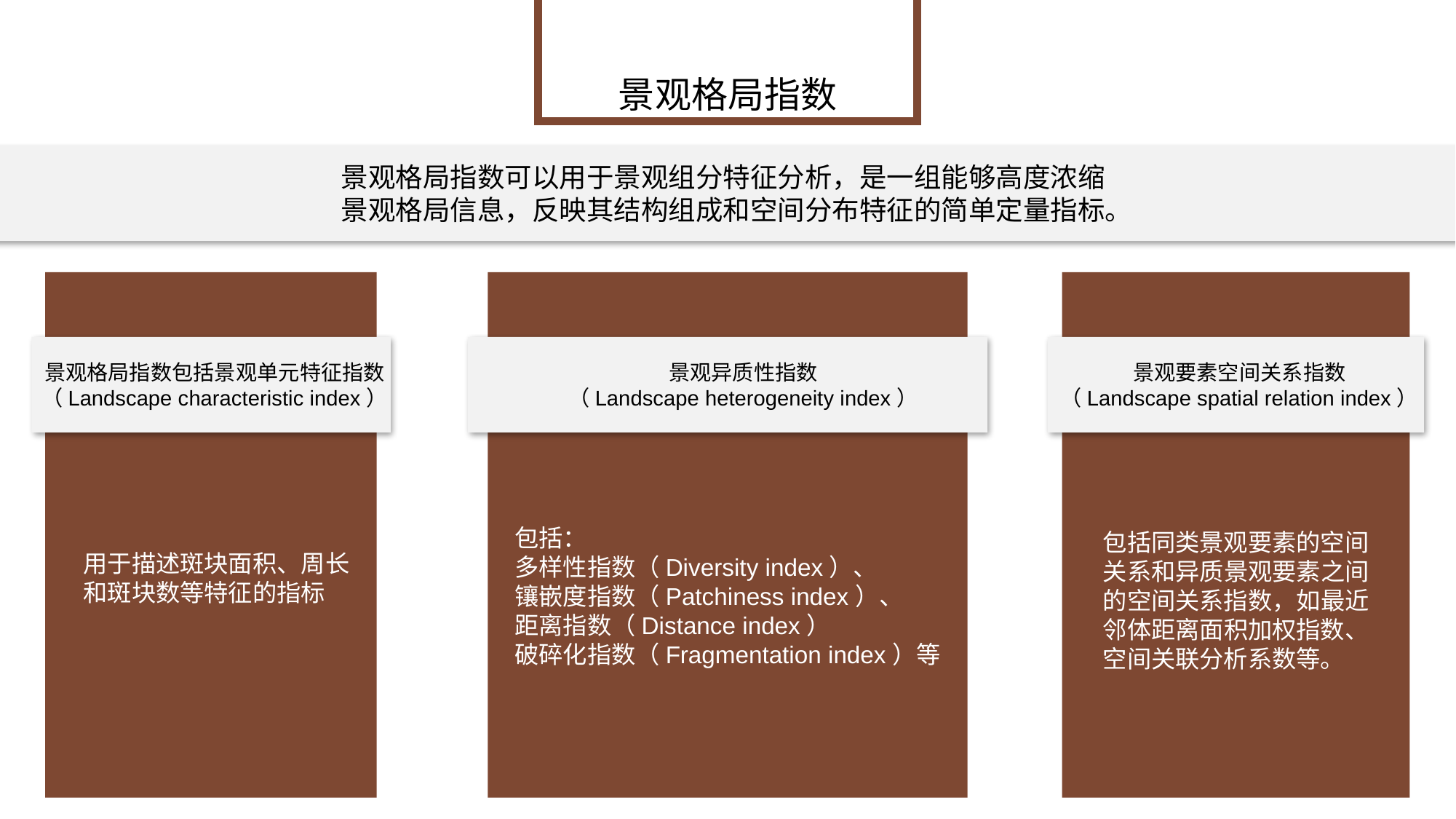

景观格局指数

景观格局指数可以用于景观组分特征分析，是一组能够高度浓缩景观格局信息，反映其结构组成和空间分布特征的简单定量指标。

景观格局指数包括景观单元特征指数
（Landscape characteristic index）
景观异质性指数
（Landscape heterogeneity index）
景观要素空间关系指数
（Landscape spatial relation index）
包括：
多样性指数（Diversity index）、
镶嵌度指数（Patchiness index）、
距离指数（Distance index）
破碎化指数（Fragmentation index）等
包括同类景观要素的空间关系和异质景观要素之间的空间关系指数，如最近邻体距离面积加权指数、空间关联分析系数等。
用于描述斑块面积、周长和斑块数等特征的指标